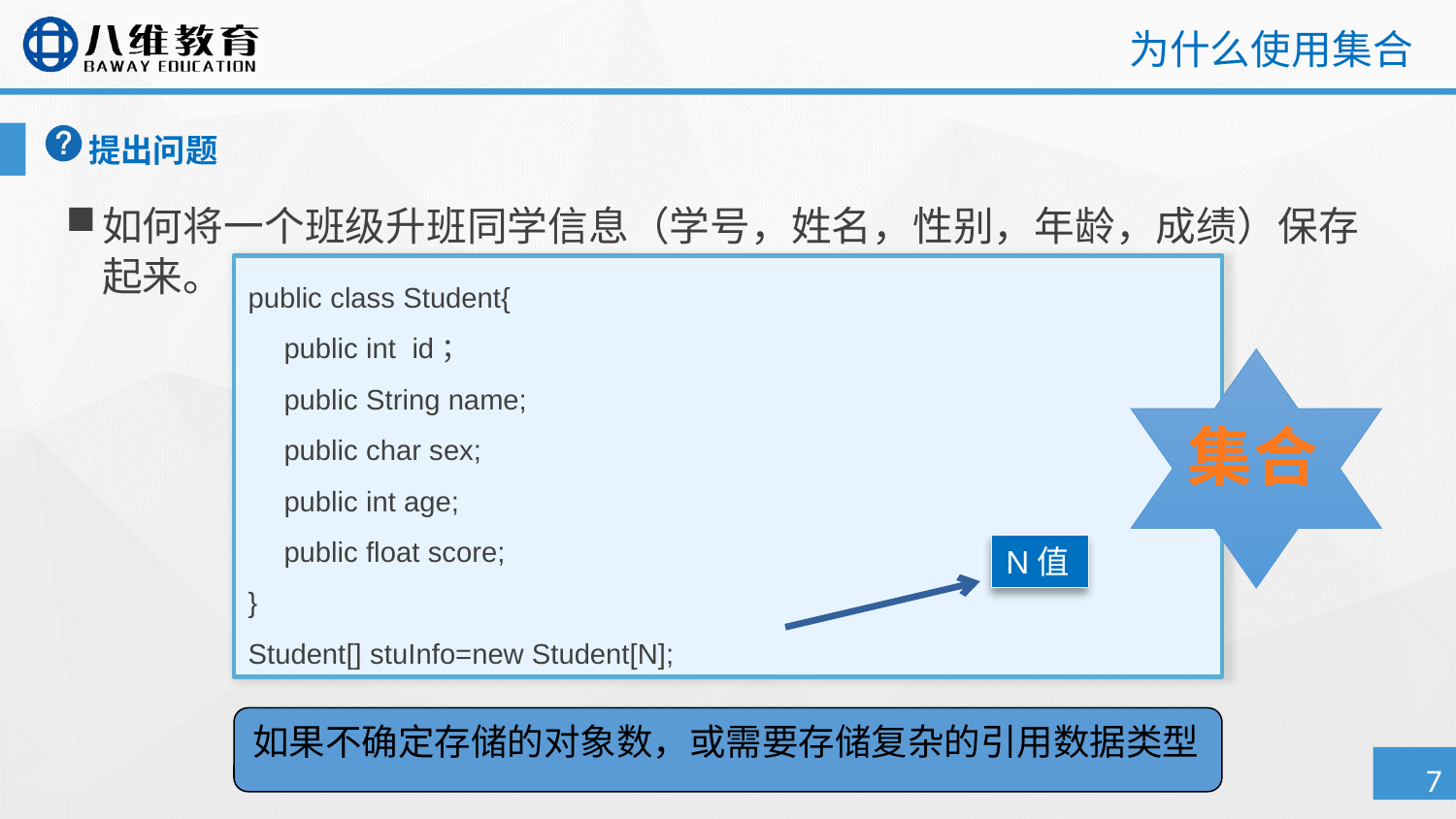

# 为什么使用集合
提出问题

如何将一个班级升班同学信息（学号，姓名，性别，年龄，成绩）保存起来。

public class Student{
	public int  id；
	public String name;
	public char sex;
	public int age;
	public float score;
}
Student[] stuInfo=new Student[N];
集合
N值
如果不确定存储的对象数，或需要存储复杂的引用数据类型